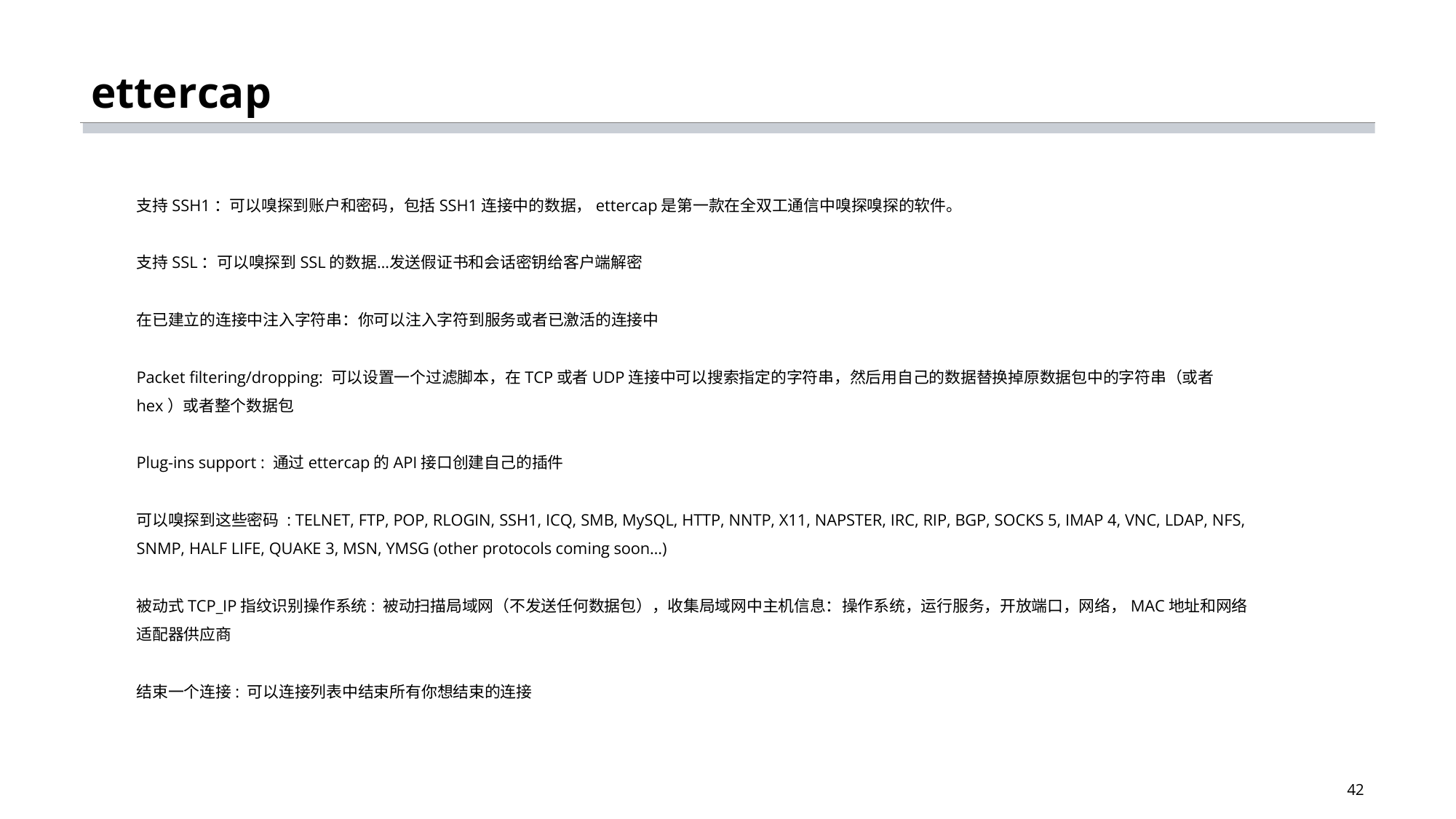

# ettercap
支持SSH1：可以嗅探到账户和密码，包括SSH1连接中的数据，ettercap是第一款在全双工通信中嗅探嗅探的软件。

支持SSL：可以嗅探到SSL的数据…发送假证书和会话密钥给客户端解密

在已建立的连接中注入字符串：你可以注入字符到服务或者已激活的连接中

Packet filtering/dropping: 可以设置一个过滤脚本，在TCP或者UDP连接中可以搜索指定的字符串，然后用自己的数据替换掉原数据包中的字符串（或者hex）或者整个数据包

Plug-ins support : 通过ettercap的API接口创建自己的插件

可以嗅探到这些密码 : TELNET, FTP, POP, RLOGIN, SSH1, ICQ, SMB, MySQL, HTTP, NNTP, X11, NAPSTER, IRC, RIP, BGP, SOCKS 5, IMAP 4, VNC, LDAP, NFS, SNMP, HALF LIFE, QUAKE 3, MSN, YMSG (other protocols coming soon…)

被动式TCP_IP指纹识别操作系统: 被动扫描局域网（不发送任何数据包），收集局域网中主机信息：操作系统，运行服务，开放端口，网络，MAC地址和网络适配器供应商

结束一个连接: 可以连接列表中结束所有你想结束的连接
42